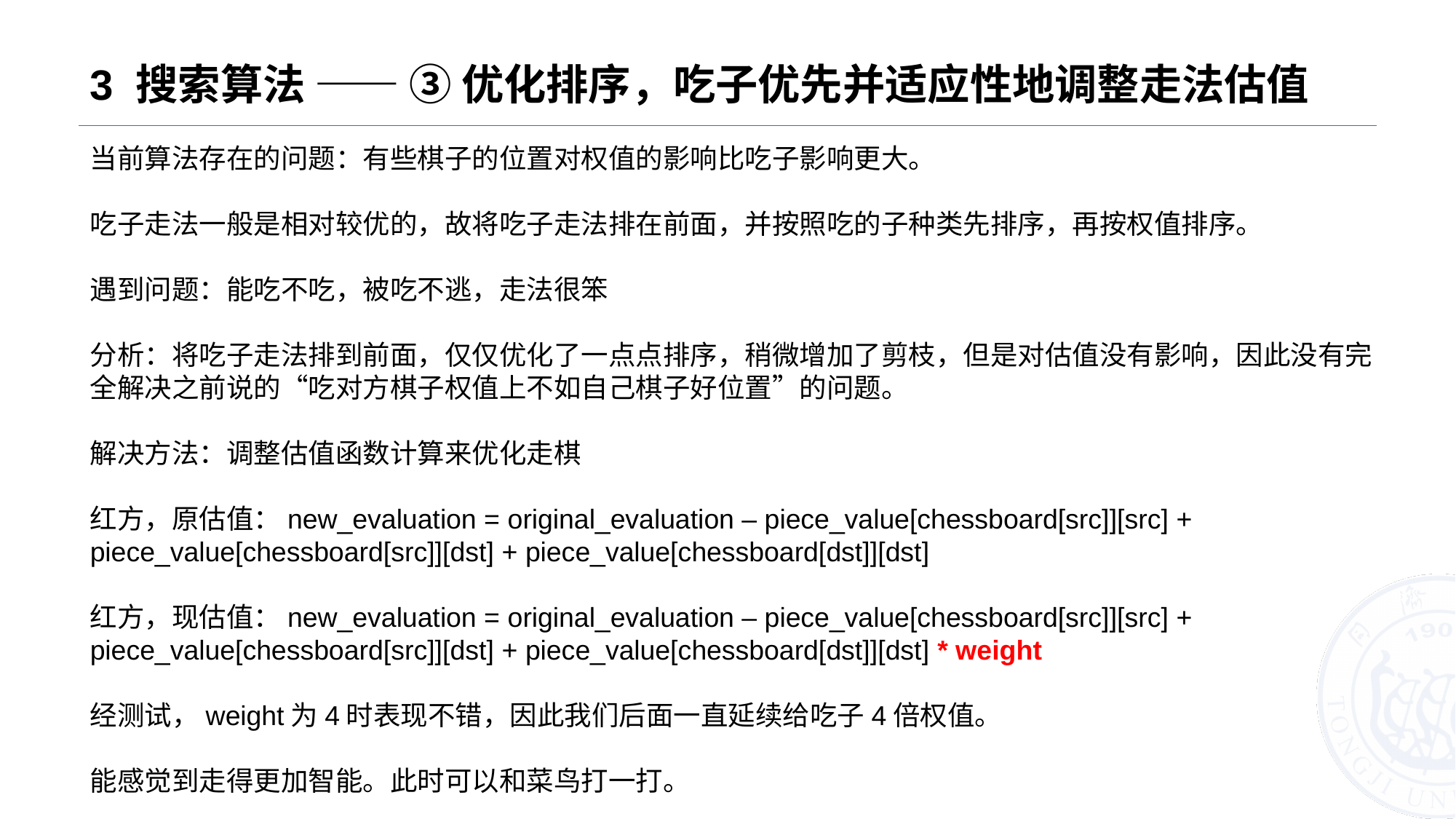

# 3 搜索算法 —— ③ 优化排序，吃子优先并适应性地调整走法估值
当前算法存在的问题：有些棋子的位置对权值的影响比吃子影响更大。

吃子走法一般是相对较优的，故将吃子走法排在前面，并按照吃的子种类先排序，再按权值排序。

遇到问题：能吃不吃，被吃不逃，走法很笨

分析：将吃子走法排到前面，仅仅优化了一点点排序，稍微增加了剪枝，但是对估值没有影响，因此没有完全解决之前说的“吃对方棋子权值上不如自己棋子好位置”的问题。

解决方法：调整估值函数计算来优化走棋

红方，原估值：new_evaluation = original_evaluation – piece_value[chessboard[src]][src] + piece_value[chessboard[src]][dst] + piece_value[chessboard[dst]][dst]

红方，现估值：new_evaluation = original_evaluation – piece_value[chessboard[src]][src] + piece_value[chessboard[src]][dst] + piece_value[chessboard[dst]][dst] * weight

经测试，weight为4时表现不错，因此我们后面一直延续给吃子4倍权值。

能感觉到走得更加智能。此时可以和菜鸟打一打。